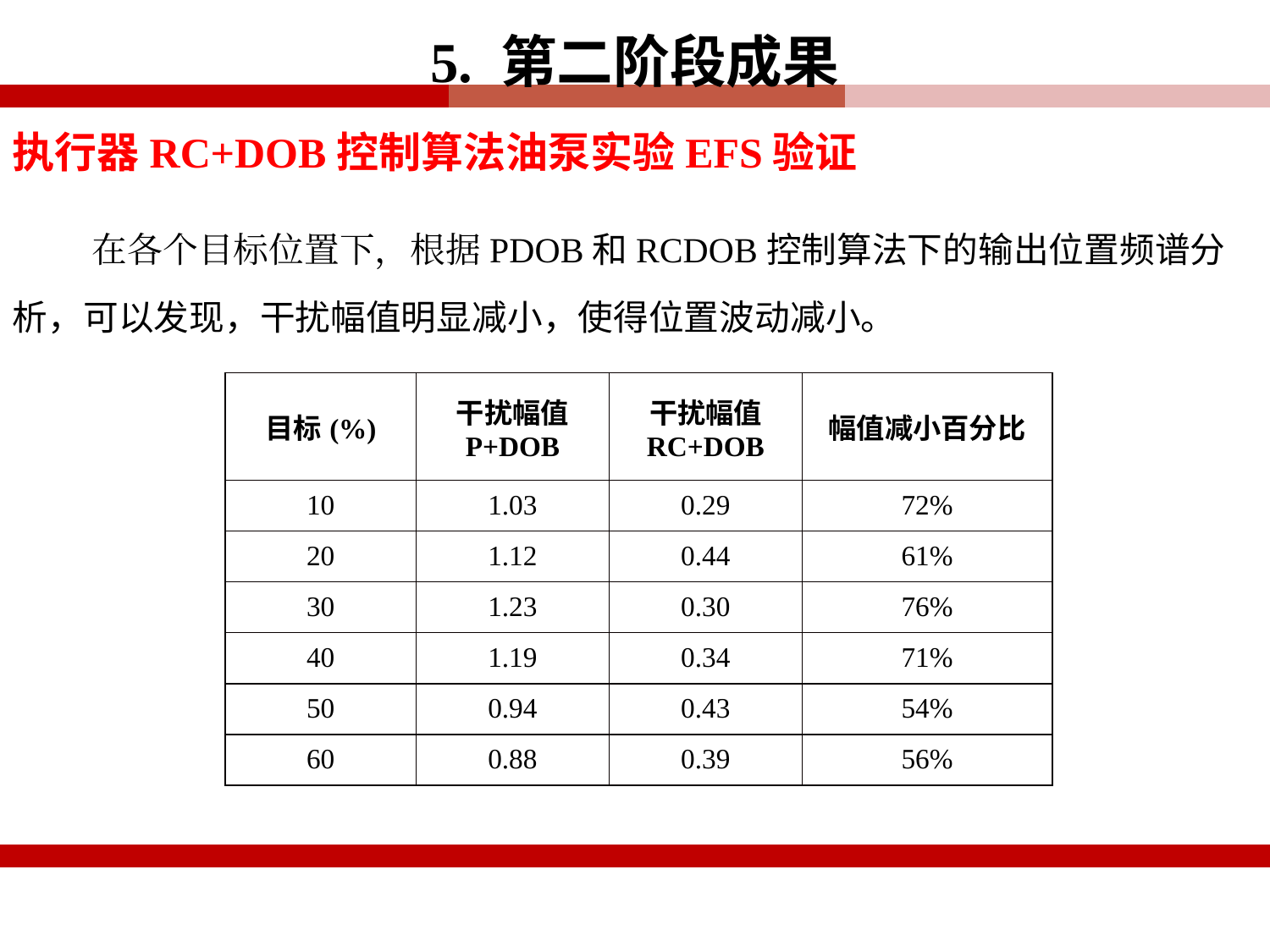

5. 第二阶段成果
执行器RC+DOB控制算法油泵实验EFS验证
        在各个目标位置下，根据PDOB和RCDOB控制算法下的输出位置频谱分析，可以发现，干扰幅值明显减小，使得位置波动减小。
| 目标(%) | 干扰幅值 P+DOB | 干扰幅值 RC+DOB | 幅值减小百分比 |
| --- | --- | --- | --- |
| 10 | 1.03 | 0.29 | 72% |
| 20 | 1.12 | 0.44 | 61% |
| 30 | 1.23 | 0.30 | 76% |
| 40 | 1.19 | 0.34 | 71% |
| 50 | 0.94 | 0.43 | 54% |
| 60 | 0.88 | 0.39 | 56% |